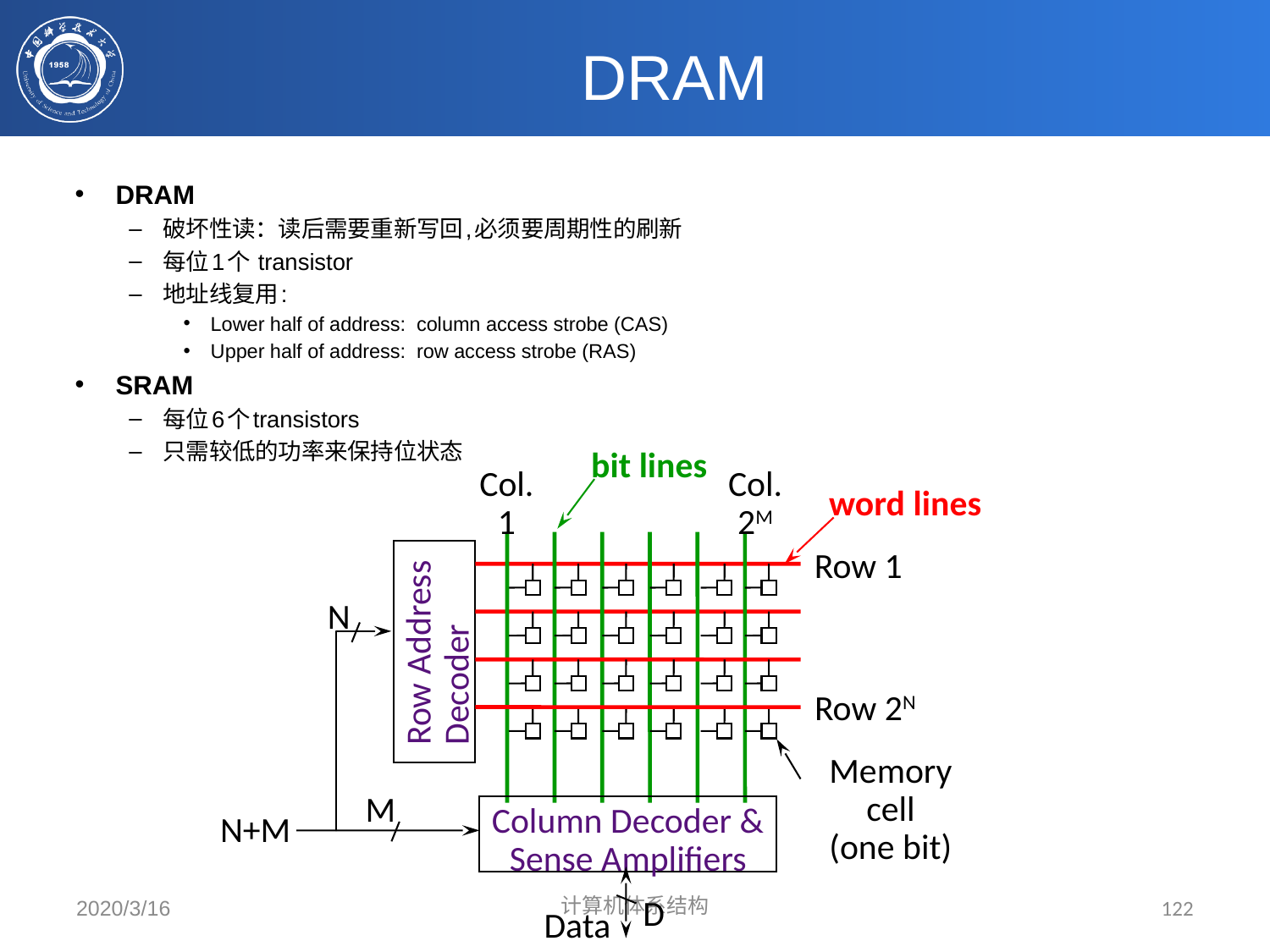

# DRAM
DRAM
破坏性读：读后需要重新写回,必须要周期性的刷新
每位1个 transistor
地址线复用:
Lower half of address:  column access strobe (CAS)
Upper half of address:  row access strobe (RAS)
SRAM
每位6个transistors
只需较低的功率来保持位状态

bit lines
Col.
1
Col.
2M

word lines

Row 1

N
Row Address Decoder

Row 2N

Memory cell
(one bit)
M
Column Decoder & Sense Amplifiers

N+M

D

Data
2020/3/16
计算机体系结构
122